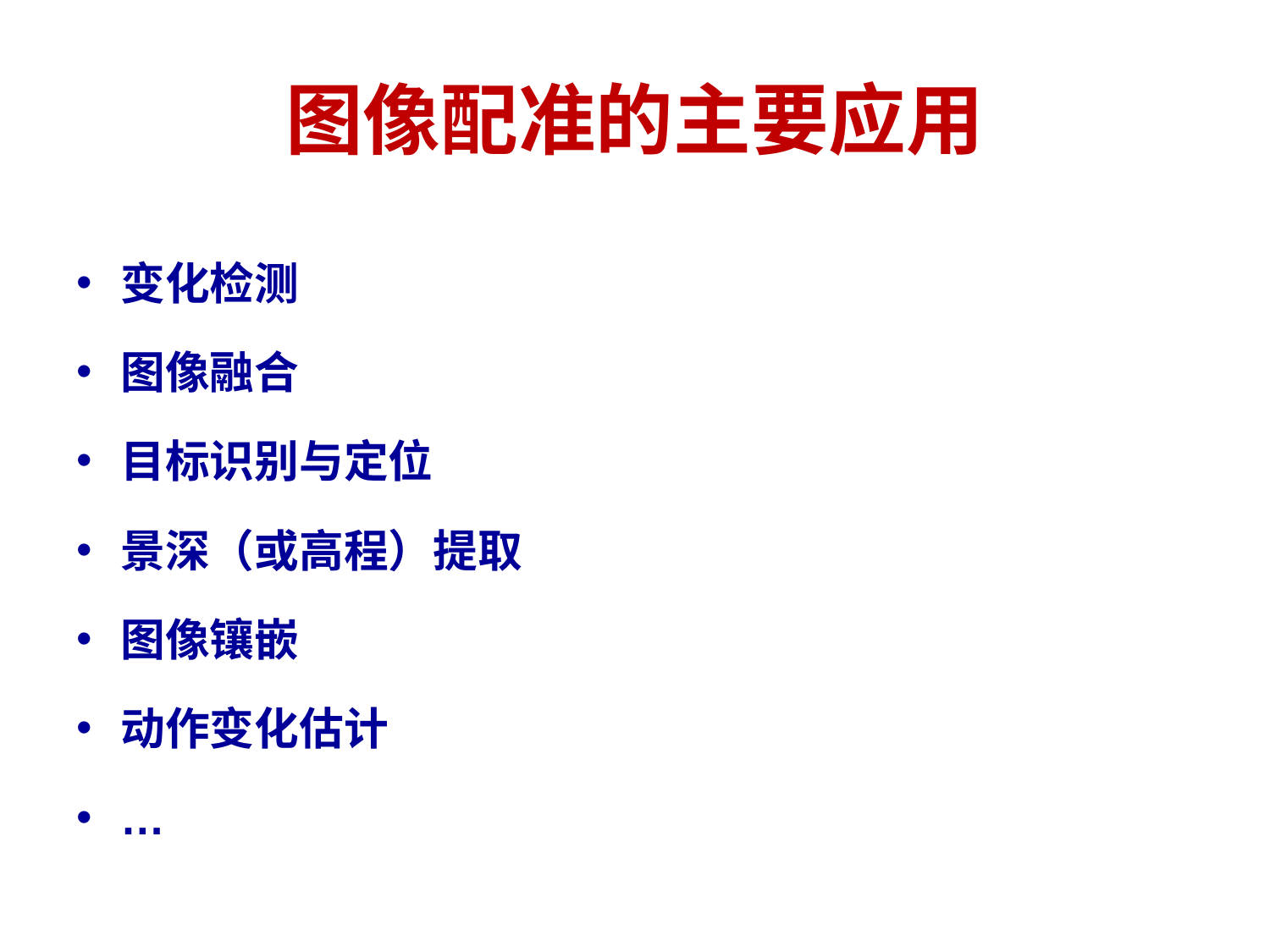

# 图像配准的主要应用
变化检测
图像融合
目标识别与定位
景深（或高程）提取
图像镶嵌
动作变化估计
…